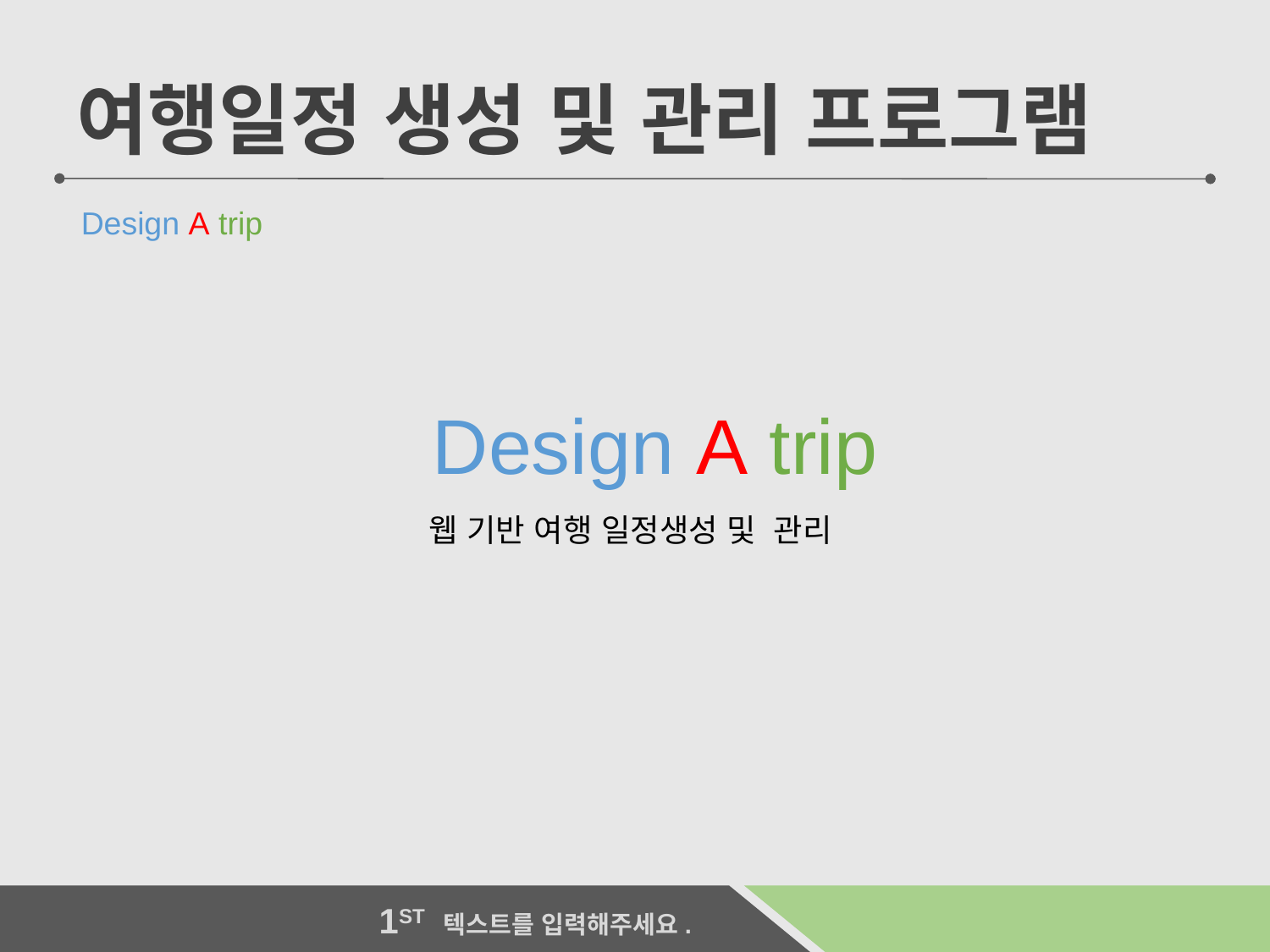

여행일정 생성 및 관리 프로그램
 Design A trip
Design A trip
웹 기반 여행 일정생성 및  관리

 1ST 텍스트를 입력해주세요.